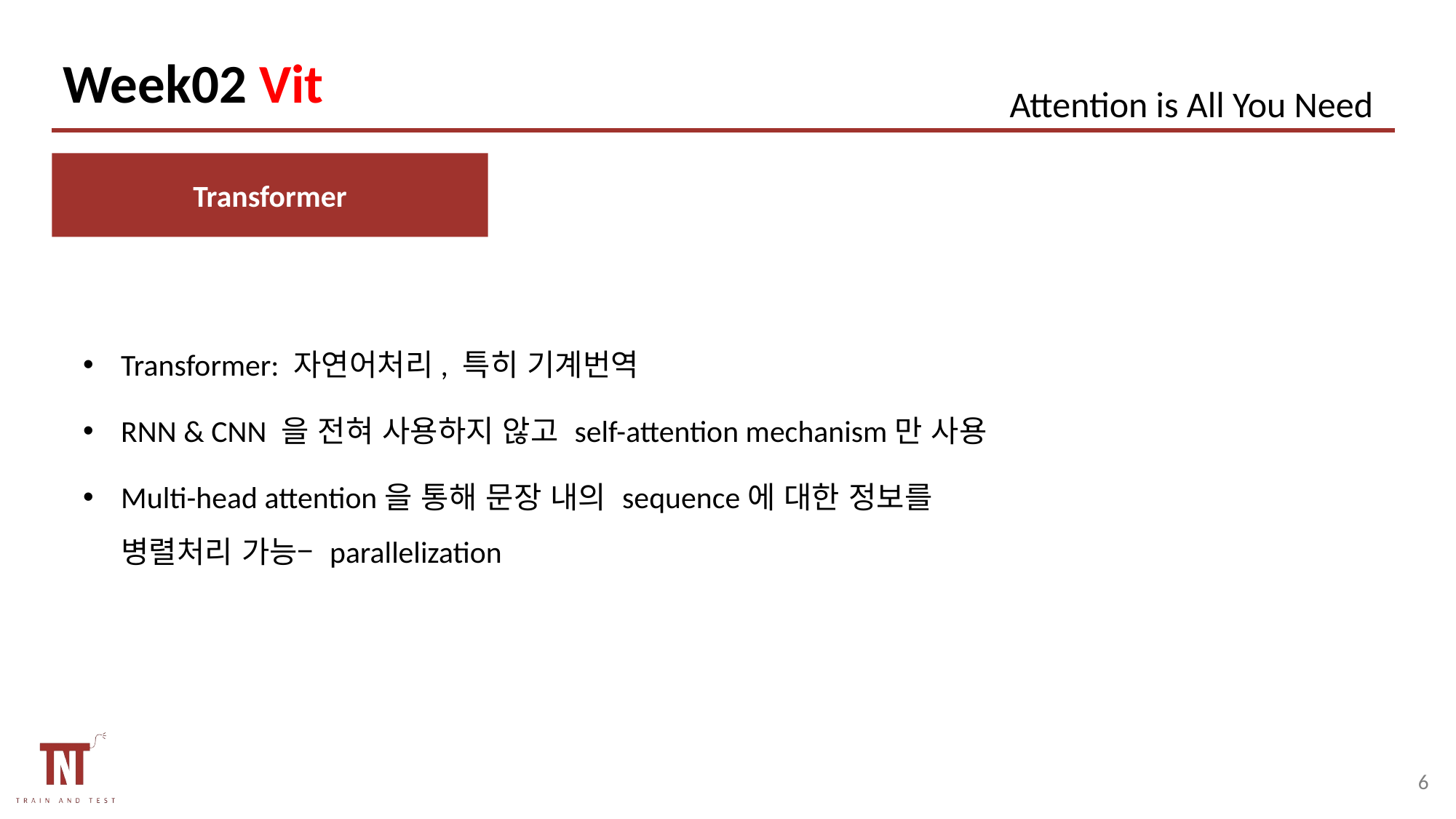

# Week02 Vit
Attention is All You Need
Transformer
Transformer: 자연어처리, 특히 기계번역
RNN & CNN 을 전혀 사용하지 않고 self-attention mechanism만 사용
Multi-head attention을 통해 문장 내의 sequence에 대한 정보를 병렬처리 가능– parallelization
6